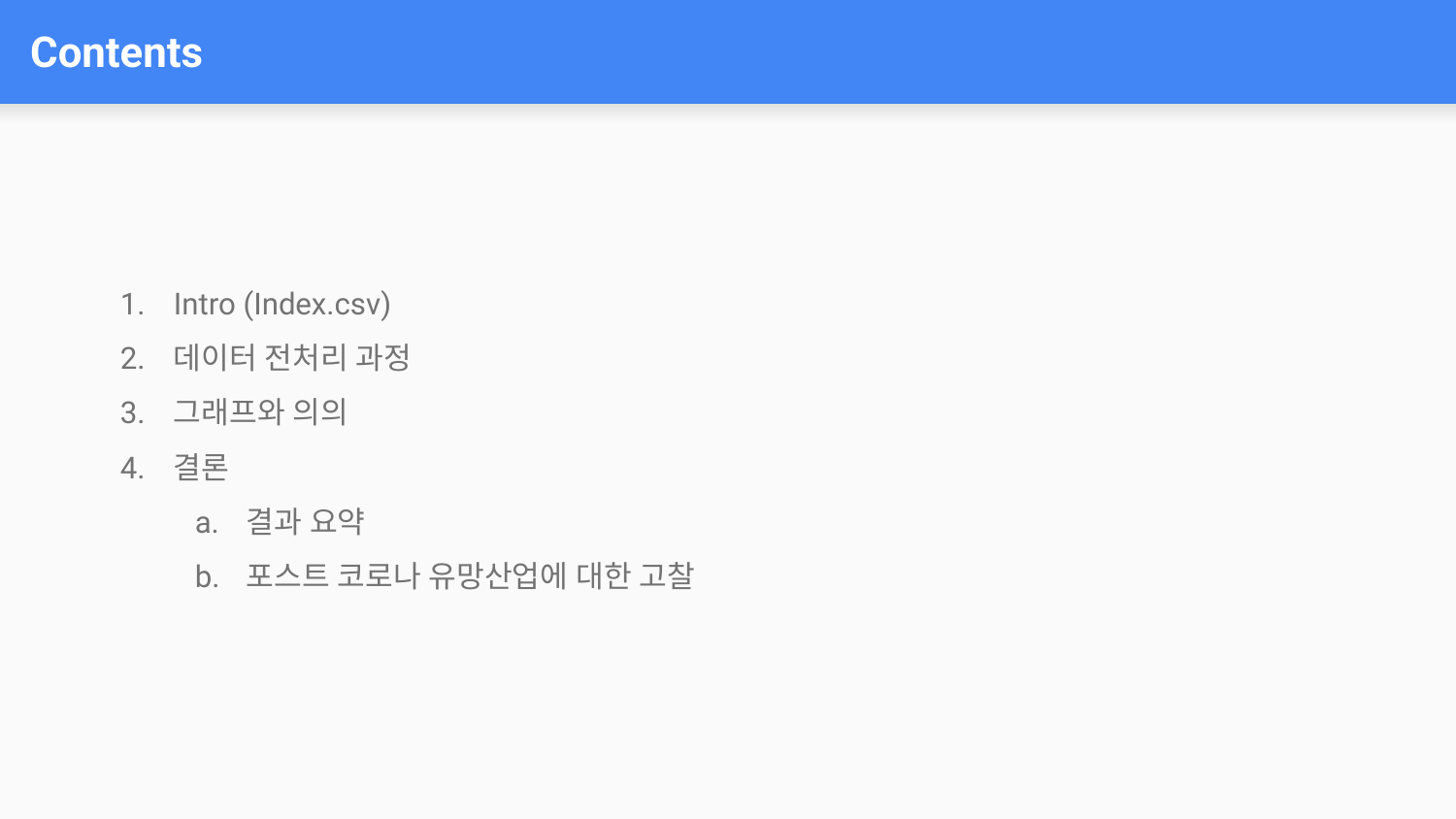

# Contents
Intro (Index.csv)
데이터 전처리 과정
그래프와 의의
결론
결과 요약
포스트 코로나 유망산업에 대한 고찰